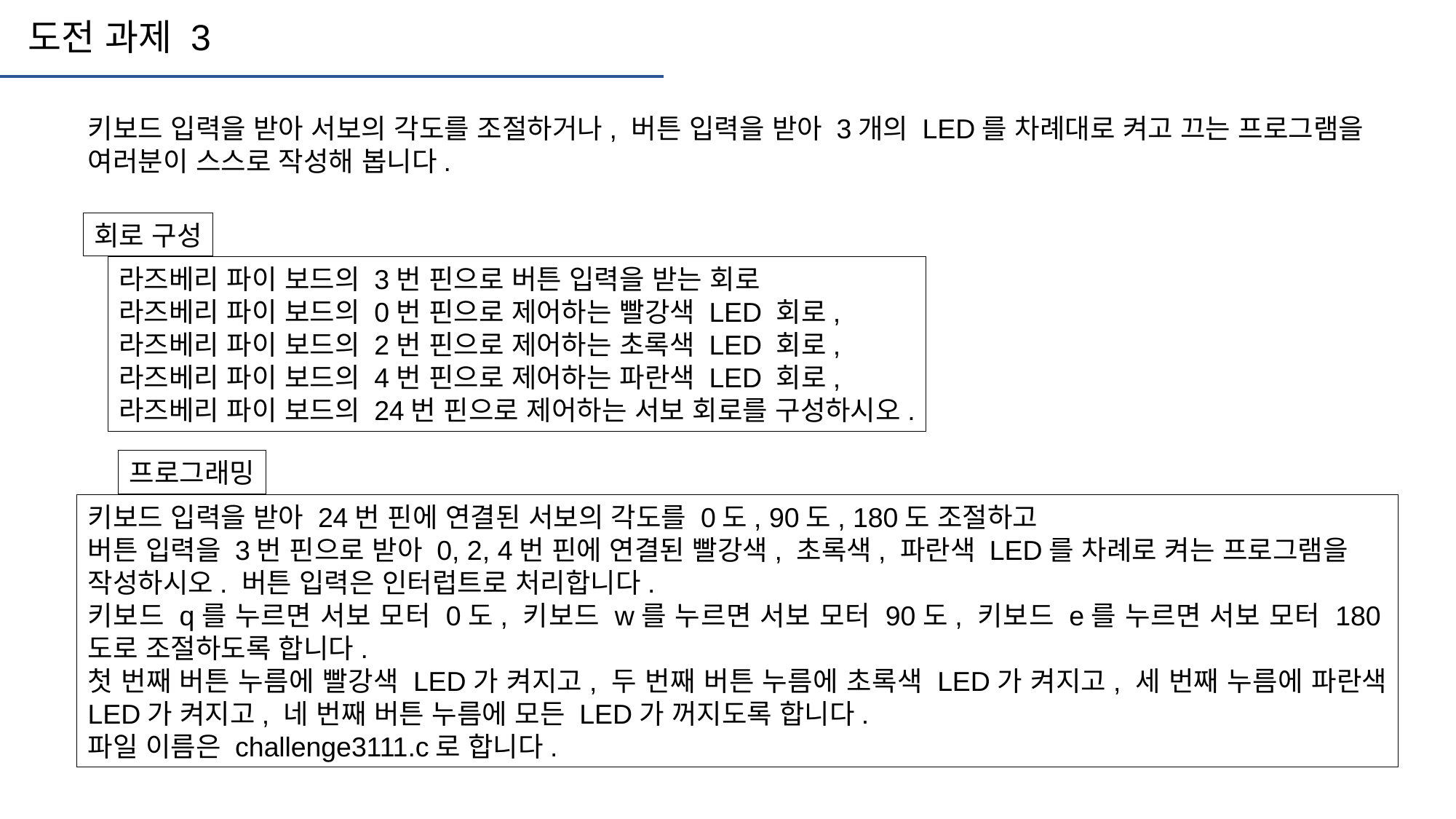

도전 과제 3
키보드 입력을 받아 서보의 각도를 조절하거나, 버튼 입력을 받아 3개의 LED를 차례대로 켜고 끄는 프로그램을 여러분이 스스로 작성해 봅니다.
회로 구성
라즈베리 파이 보드의 3번 핀으로 버튼 입력을 받는 회로
라즈베리 파이 보드의 0번 핀으로 제어하는 빨강색 LED 회로,
라즈베리 파이 보드의 2번 핀으로 제어하는 초록색 LED 회로,
라즈베리 파이 보드의 4번 핀으로 제어하는 파란색 LED 회로,
라즈베리 파이 보드의 24번 핀으로 제어하는 서보 회로를 구성하시오.
프로그래밍
키보드 입력을 받아 24번 핀에 연결된 서보의 각도를 0도, 90도, 180도 조절하고
버튼 입력을 3번 핀으로 받아 0, 2, 4번 핀에 연결된 빨강색, 초록색, 파란색 LED를 차례로 켜는 프로그램을
작성하시오. 버튼 입력은 인터럽트로 처리합니다.
키보드 q를 누르면 서보 모터 0도, 키보드 w를 누르면 서보 모터 90도, 키보드 e를 누르면 서보 모터 180도로 조절하도록 합니다.
첫 번째 버튼 누름에 빨강색 LED가 켜지고, 두 번째 버튼 누름에 초록색 LED가 켜지고, 세 번째 누름에 파란색 LED가 켜지고, 네 번째 버튼 누름에 모든 LED가 꺼지도록 합니다.
파일 이름은 challenge3111.c로 합니다.